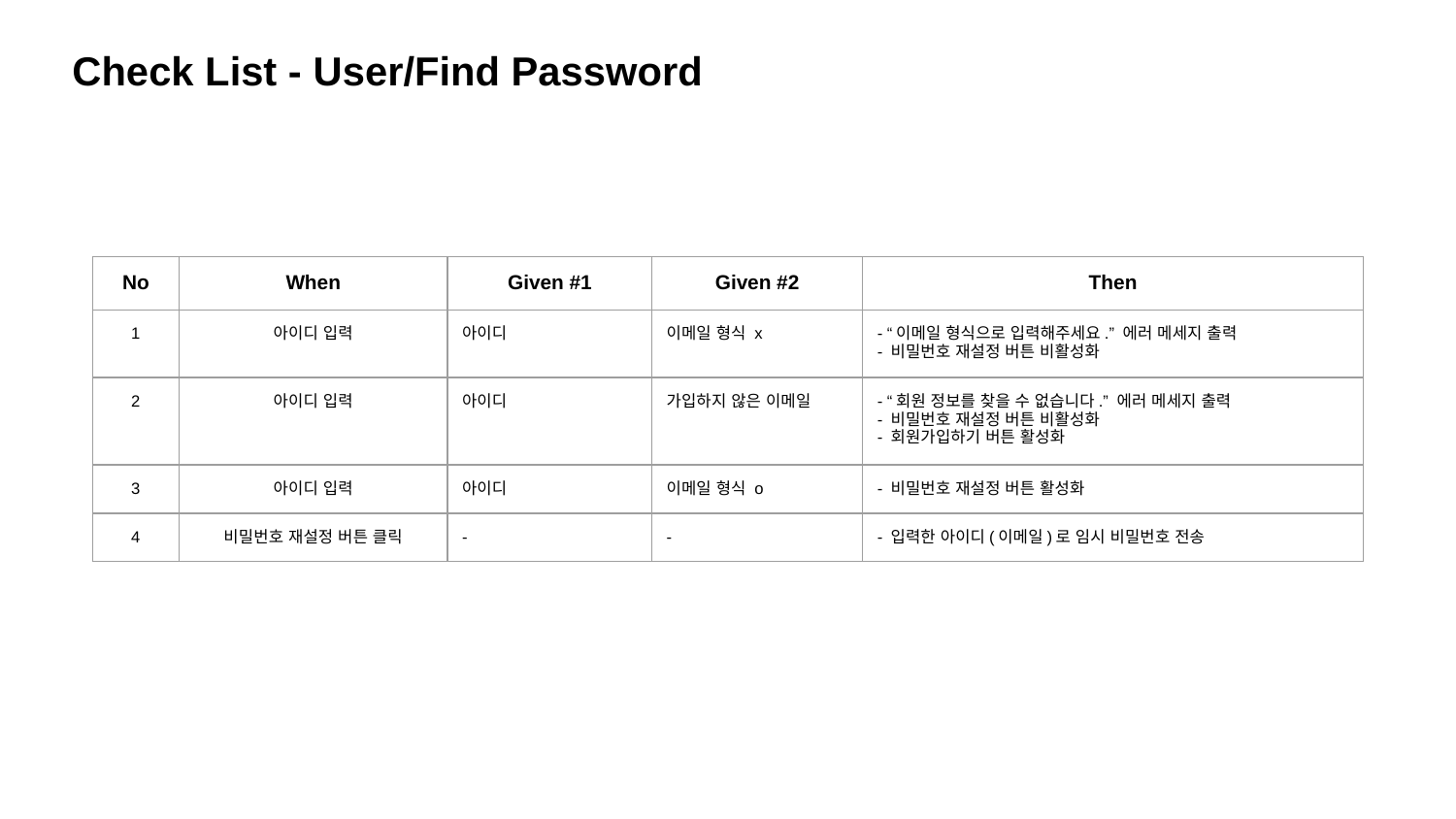

Check List - User/Find Password
| No | When | Given #1 | Given #2 | Then |
| --- | --- | --- | --- | --- |
| 1 | 아이디 입력 | 아이디 | 이메일 형식 x | - “이메일 형식으로 입력해주세요.” 에러 메세지 출력 - 비밀번호 재설정 버튼 비활성화 |
| 2 | 아이디 입력 | 아이디 | 가입하지 않은 이메일 | - “회원 정보를 찾을 수 없습니다.” 에러 메세지 출력 - 비밀번호 재설정 버튼 비활성화 - 회원가입하기 버튼 활성화 |
| 3 | 아이디 입력 | 아이디 | 이메일 형식 o | - 비밀번호 재설정 버튼 활성화 |
| 4 | 비밀번호 재설정 버튼 클릭 | - | - | - 입력한 아이디(이메일)로 임시 비밀번호 전송 |